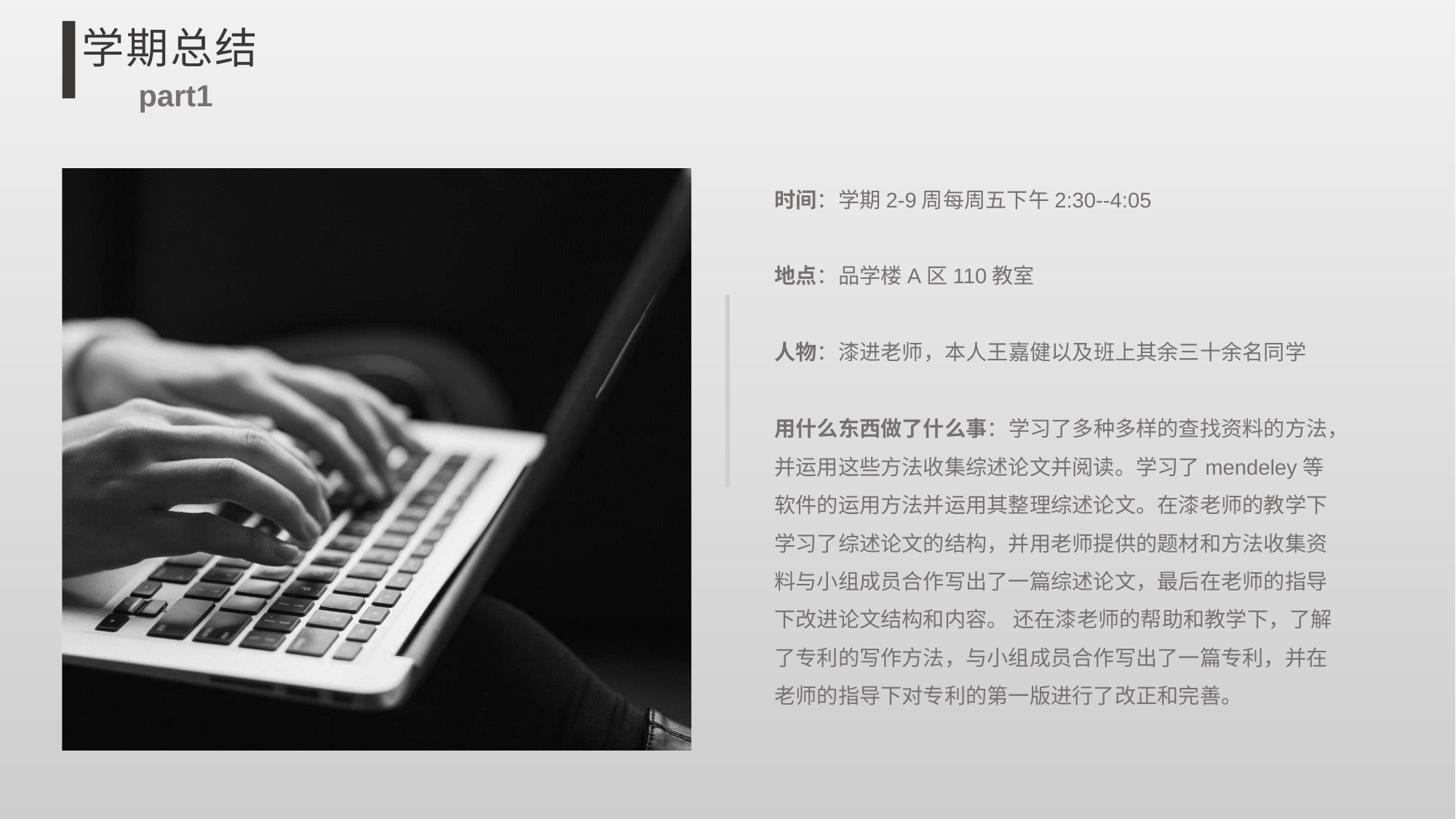

学期总结

part1
时间：学期2-9周每周五下午2:30--4:05

地点：品学楼A区110教室

人物：漆进老师，本人王嘉健以及班上其余三十余名同学

用什么东西做了什么事：学习了多种多样的查找资料的方法，并运用这些方法收集综述论文并阅读。学习了mendeley等软件的运用方法并运用其整理综述论文。在漆老师的教学下学习了综述论文的结构，并用老师提供的题材和方法收集资料与小组成员合作写出了一篇综述论文，最后在老师的指导下改进论文结构和内容。 还在漆老师的帮助和教学下，了解了专利的写作方法，与小组成员合作写出了一篇专利，并在老师的指导下对专利的第一版进行了改正和完善。